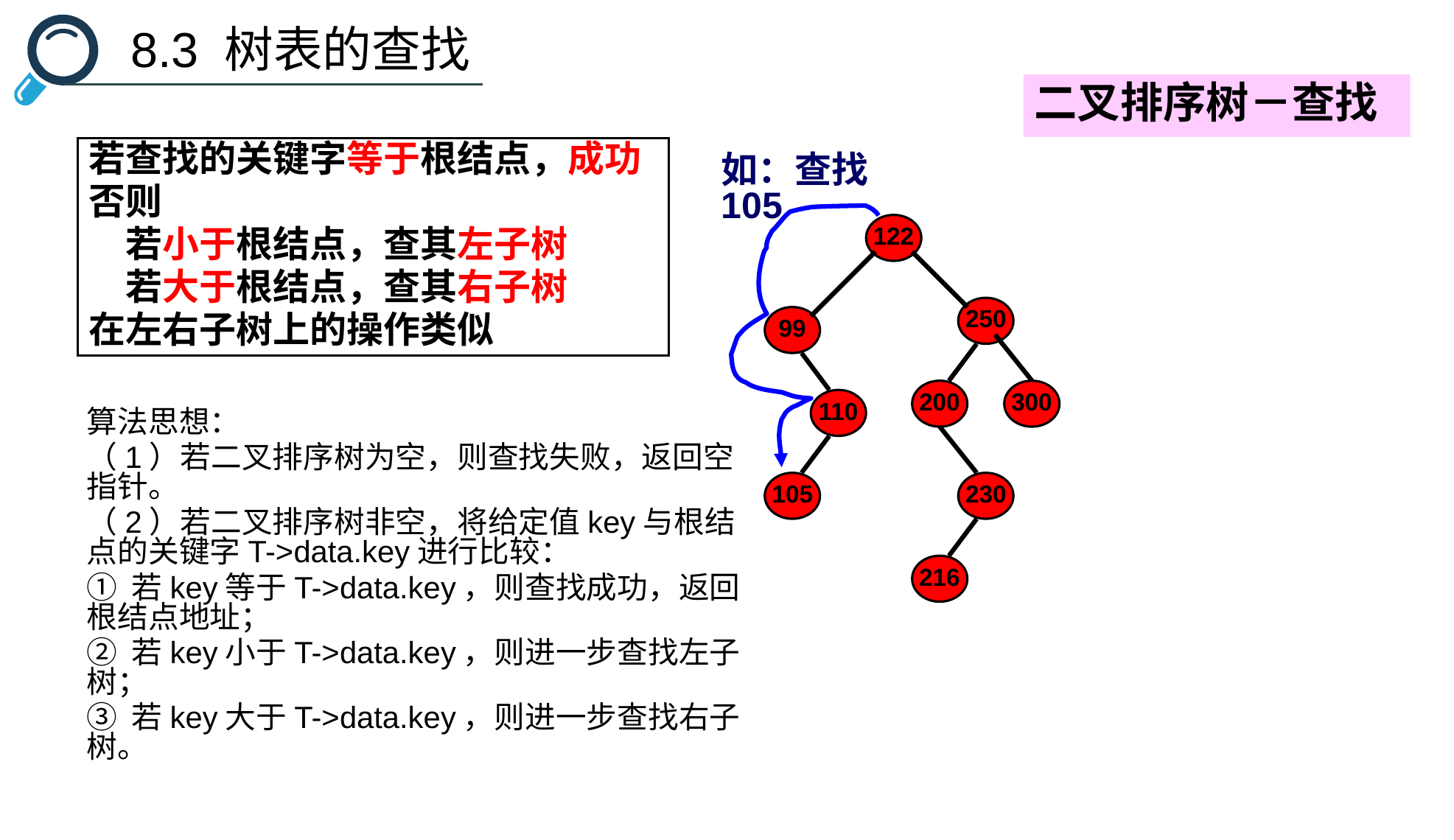

8.3 树表的查找
二叉排序树－查找
若查找的关键字等于根结点，成功
否则
　若小于根结点，查其左子树
　若大于根结点，查其右子树
在左右子树上的操作类似
如：查找105

122

250
99

200
300
110

105
230

216
算法思想：
（1）若二叉排序树为空，则查找失败，返回空指针。
（2）若二叉排序树非空，将给定值key与根结点的关键字T->data.key进行比较：
① 若key等于T->data.key，则查找成功，返回根结点地址；
② 若key小于T->data.key，则进一步查找左子树；
③ 若key大于T->data.key，则进一步查找右子树。